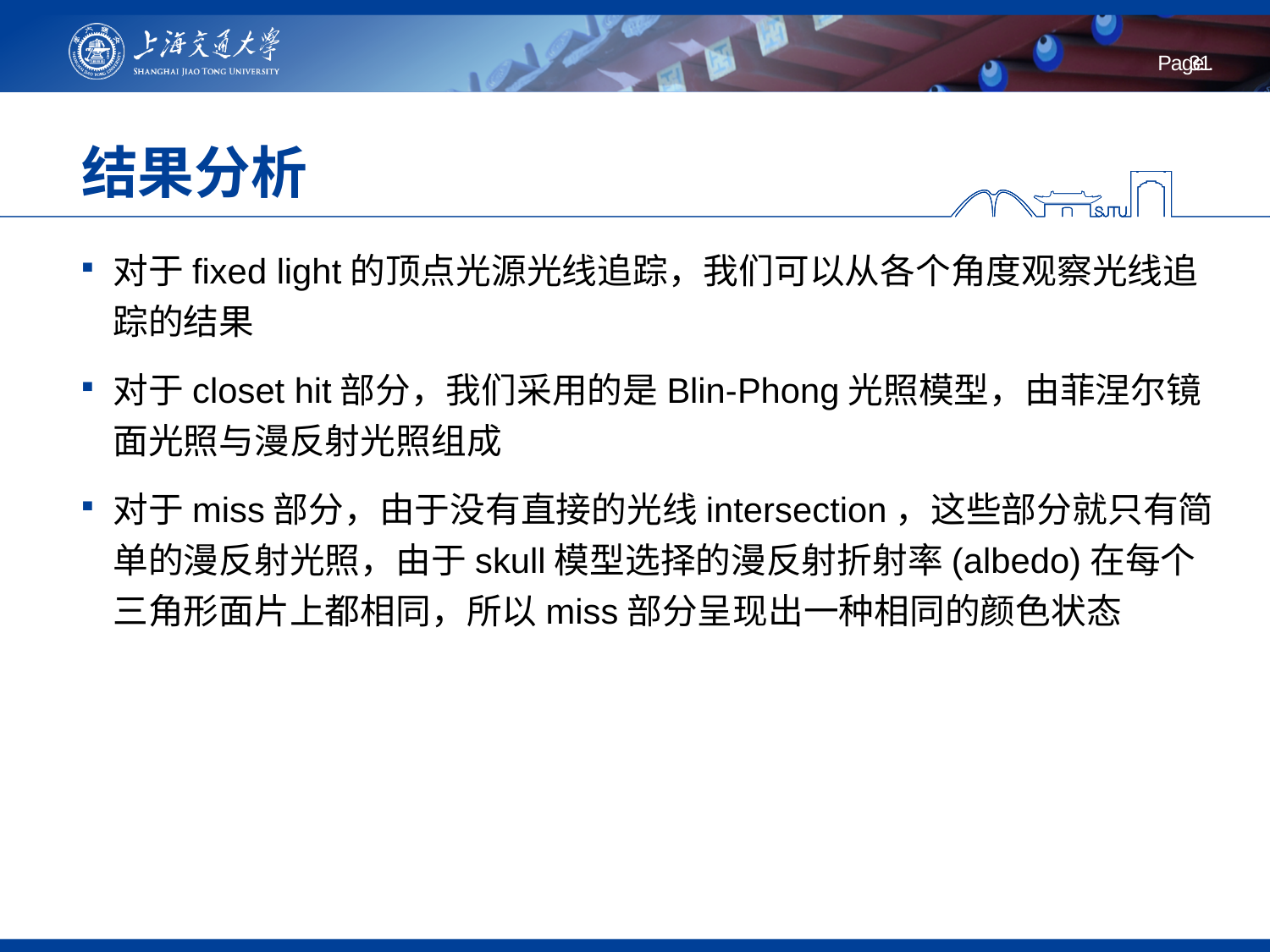

# 结果分析
对于fixed light的顶点光源光线追踪，我们可以从各个角度观察光线追踪的结果
对于closet hit部分，我们采用的是Blin-Phong光照模型，由菲涅尔镜面光照与漫反射光照组成
对于miss部分，由于没有直接的光线intersection，这些部分就只有简单的漫反射光照，由于skull模型选择的漫反射折射率(albedo)在每个三角形面片上都相同，所以miss部分呈现出一种相同的颜色状态